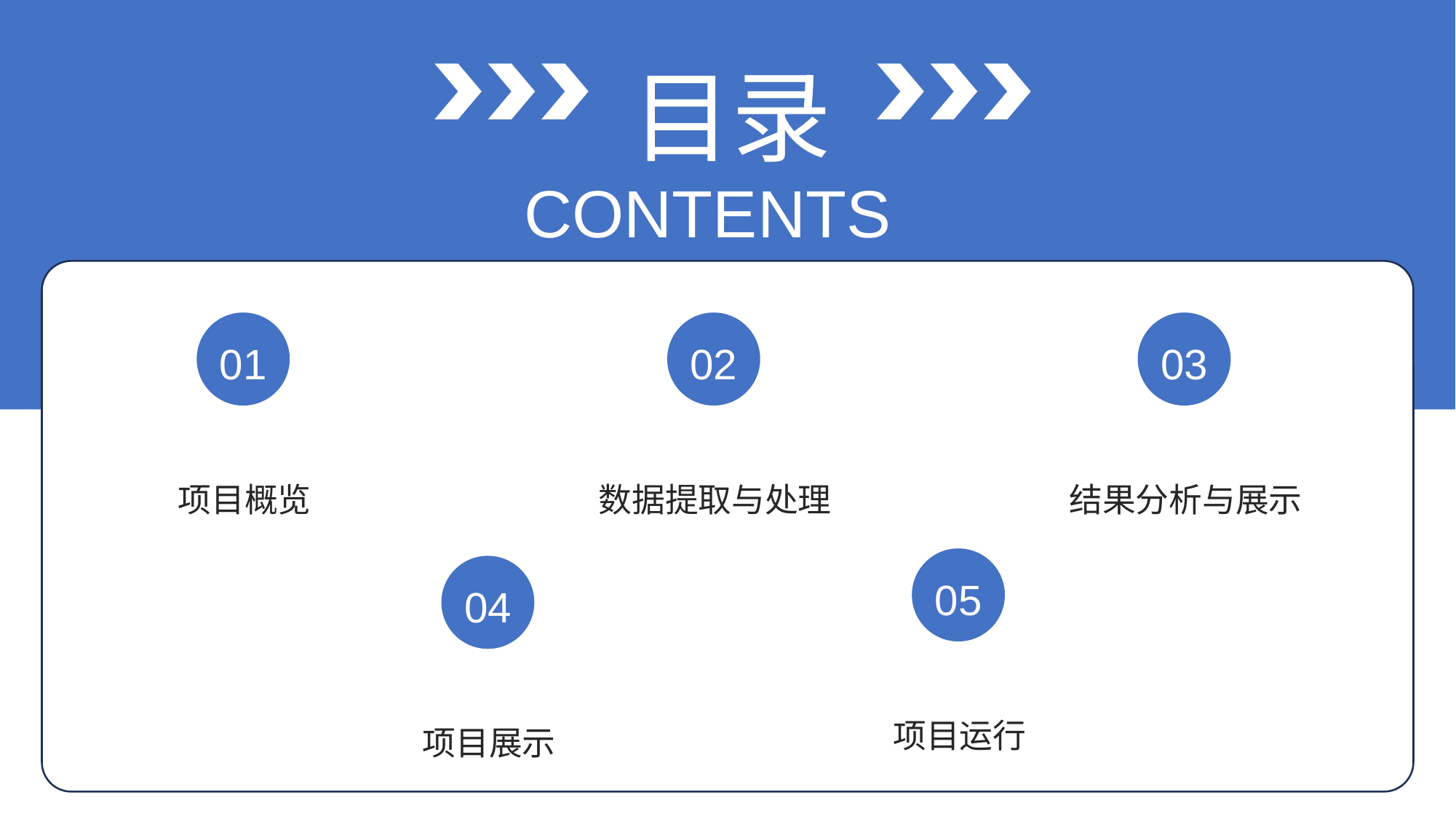

目录

CONTENTS

01
02
03
项目概览
数据提取与处理
结果分析与展示

05
04
项目运行
项目展示